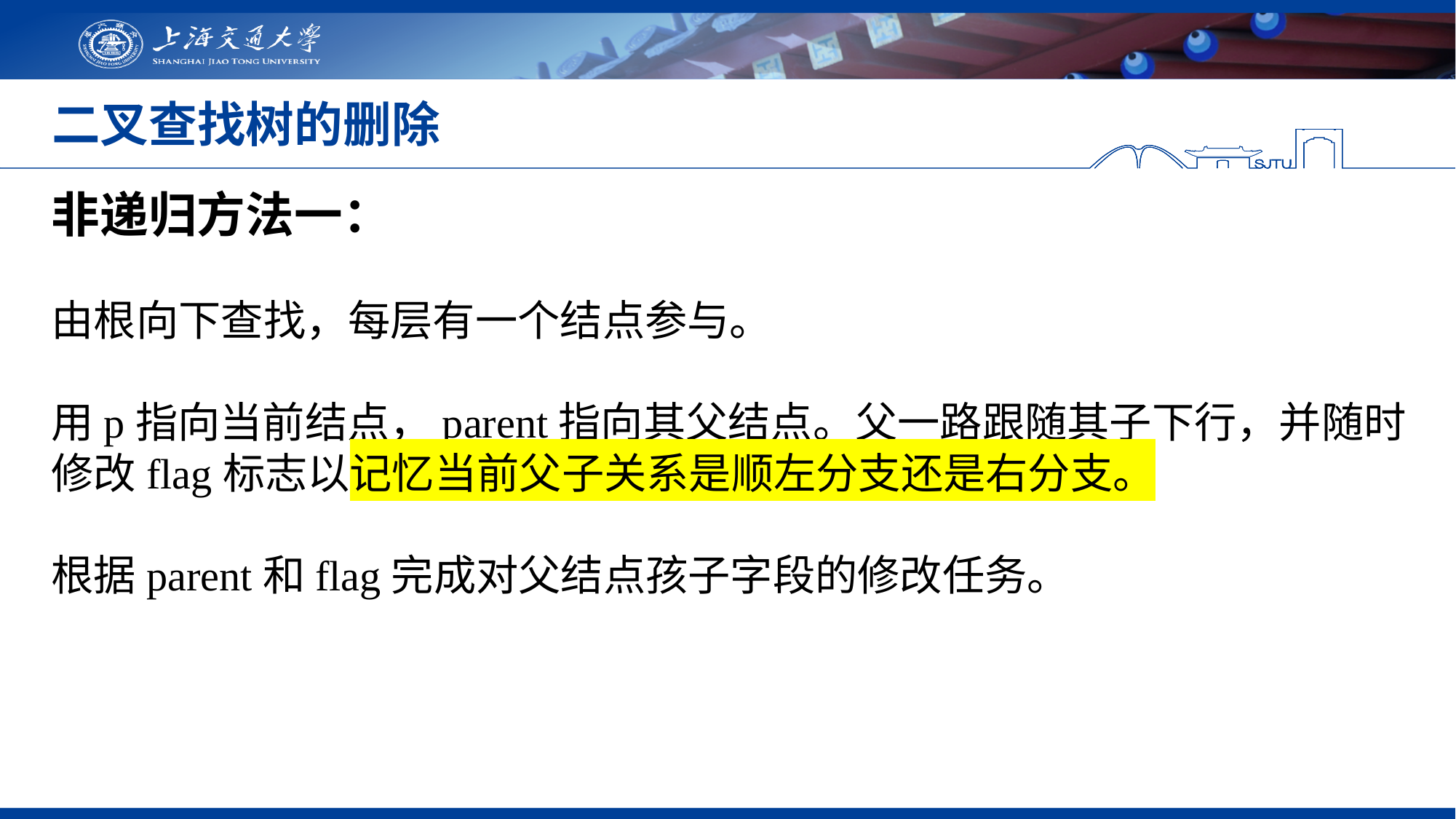

# 二叉查找树的删除
非递归方法一：

由根向下查找，每层有一个结点参与。

用p指向当前结点，parent指向其父结点。父一路跟随其子下行，并随时修改flag标志以记忆当前父子关系是顺左分支还是右分支。

根据parent和flag完成对父结点孩子字段的修改任务。